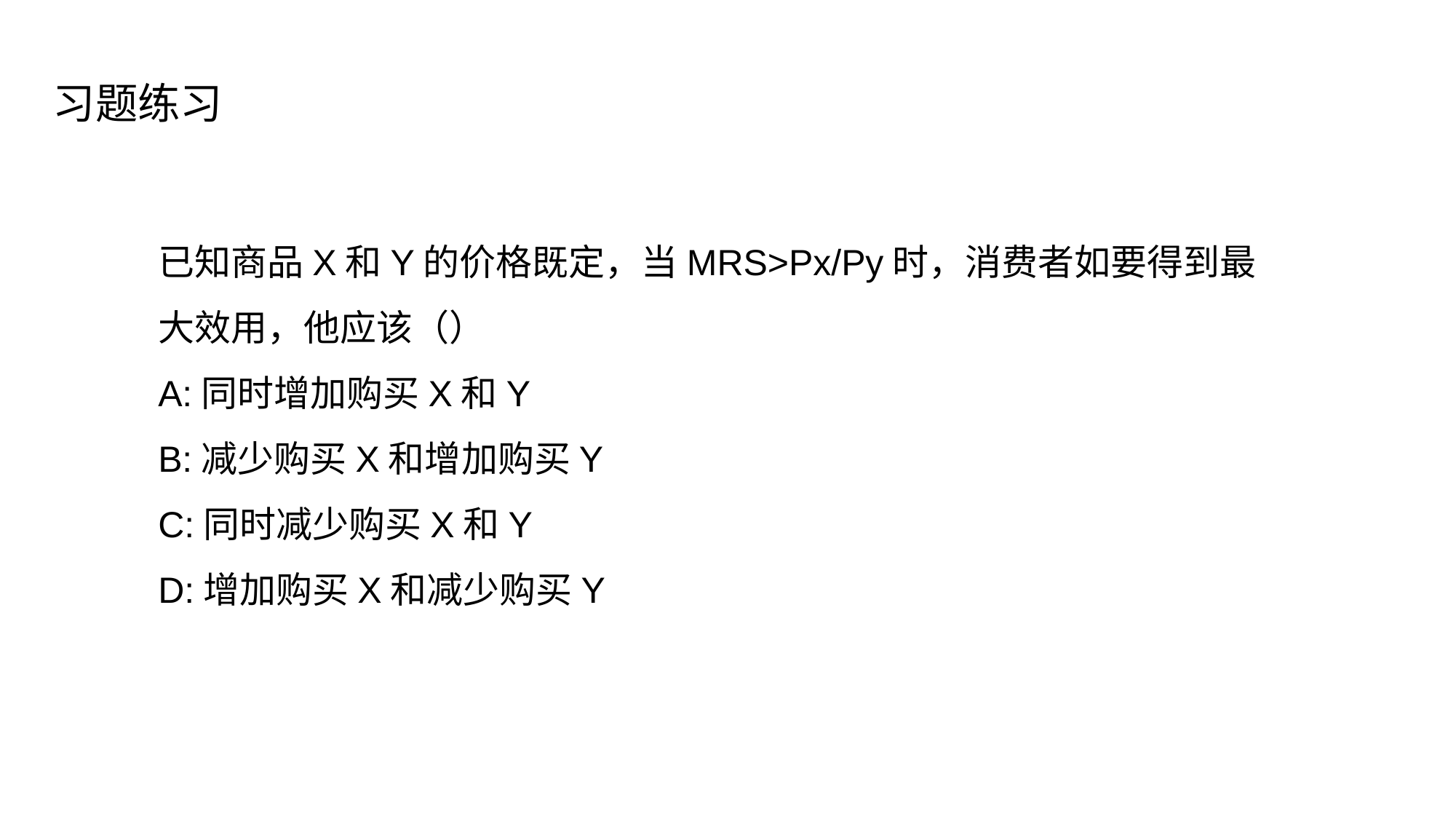

习题练习
已知商品X和Y的价格既定，当MRS>Px/Py时，消费者如要得到最大效用，他应该（）
A:同时增加购买X和Y
B:减少购买X和增加购买Y
C:同时减少购买X和Y
D:增加购买X和减少购买Y